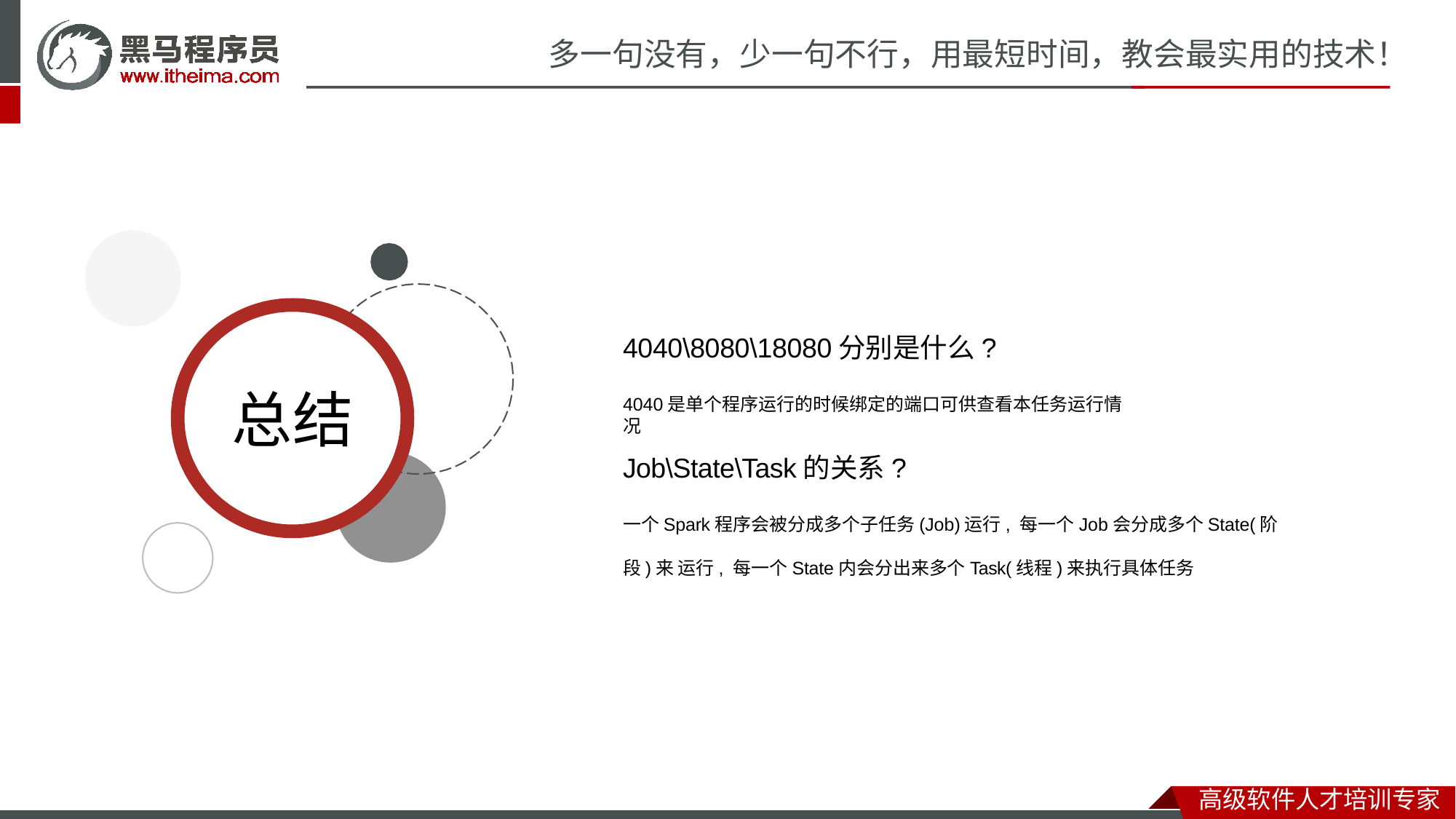

# 多一句没有，少一句不行，用最短时间，教会最实用的技术！

4040\8080\18080分别是什么?
4040是单个程序运行的时候绑定的端口可供查看本任务运行情况
总结
Job\State\Task的关系?
一个Spark程序会被分成多个子任务(Job)运行, 每一个Job会分成多个State(阶段)来 运行, 每一个State内会分出来多个Task(线程)来执行具体任务
高级软件人才培训专家